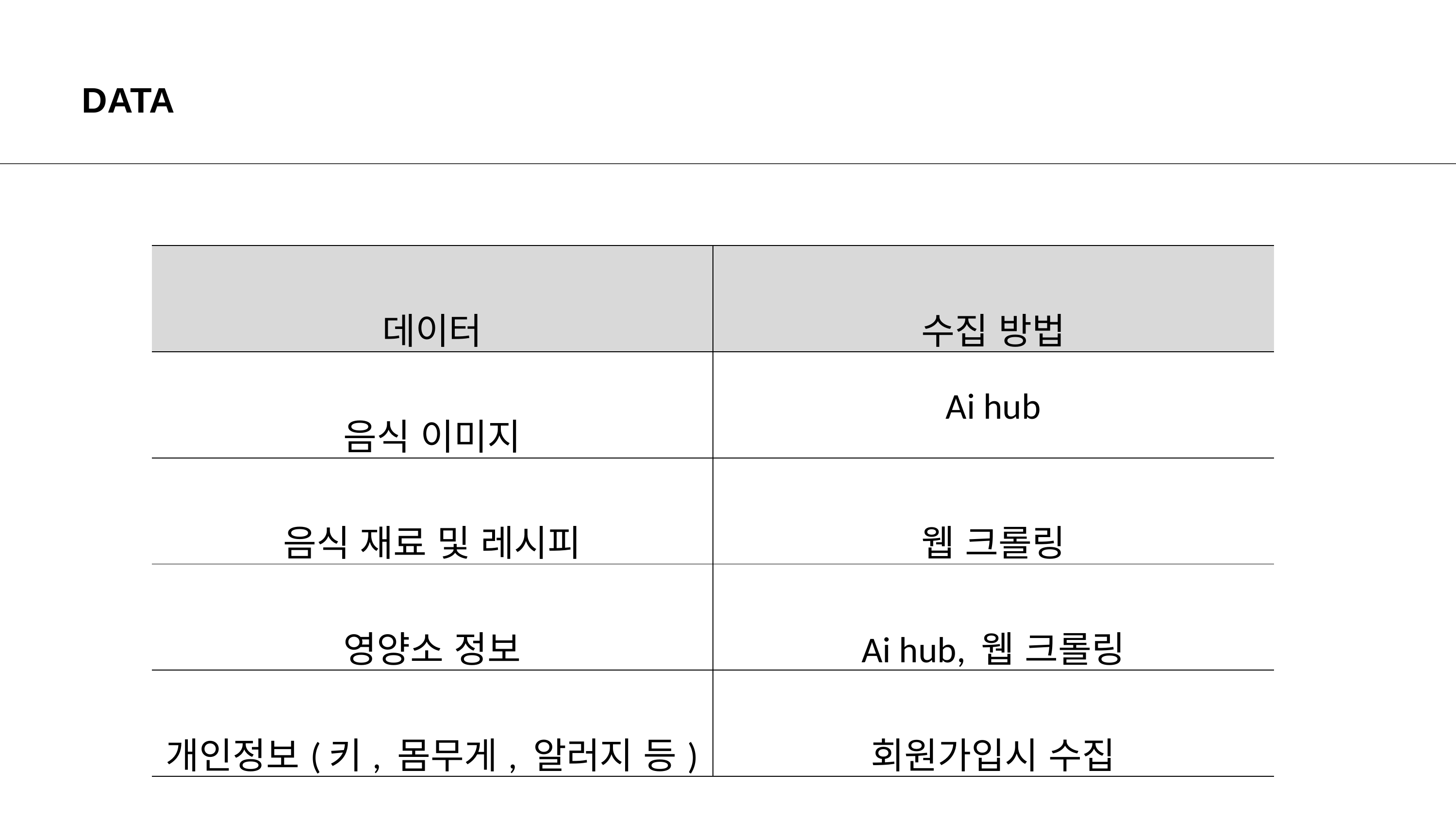

DATA

| 데이터 | 수집 방법 |
| --- | --- |
| 음식 이미지 | Ai hub |
| 음식 재료 및 레시피 | 웹 크롤링 |
| 영양소 정보 | Ai hub, 웹 크롤링 |
| 개인정보(키, 몸무게, 알러지 등) | 회원가입시 수집 |